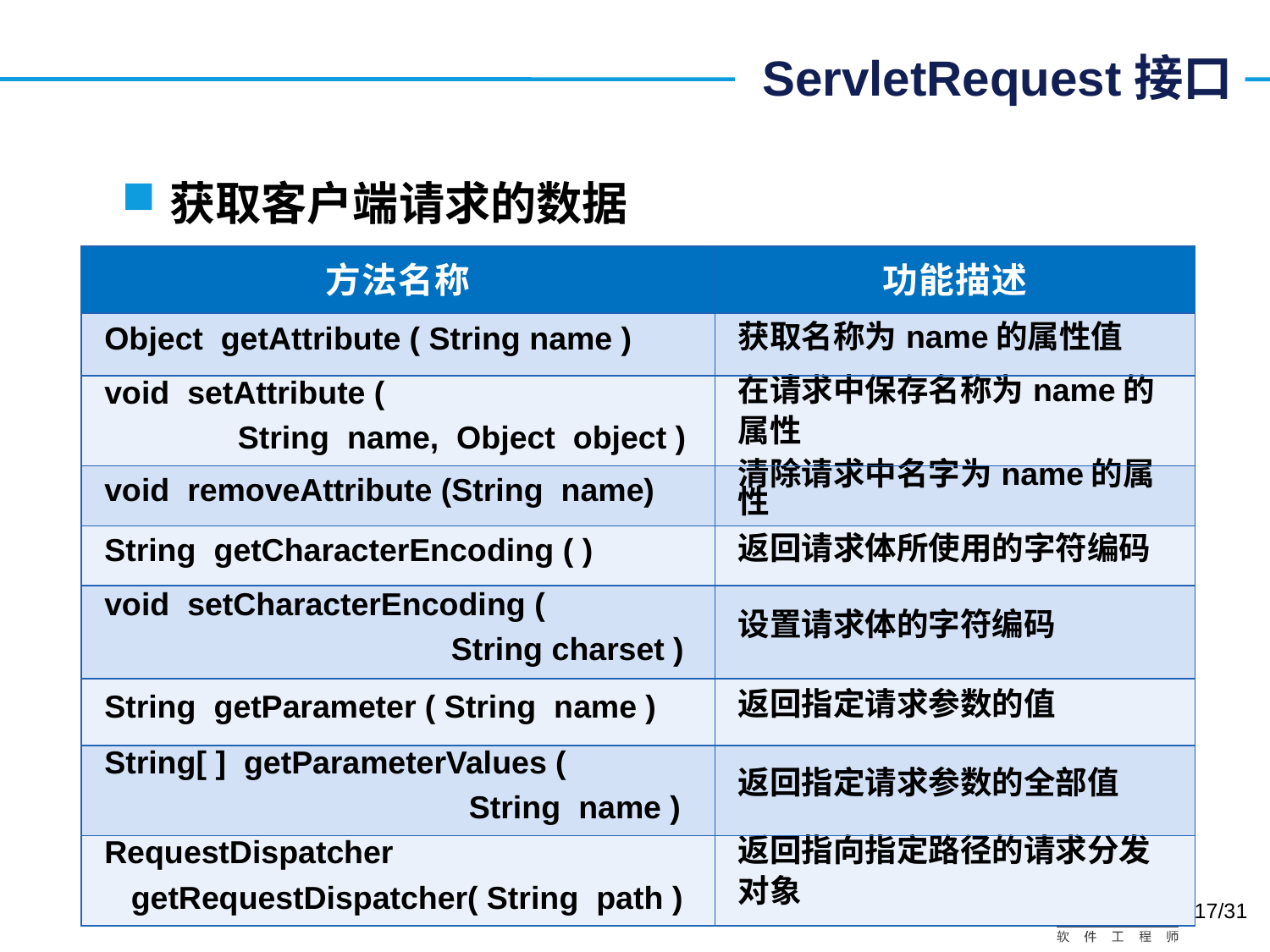

# ServletRequest接口
获取客户端请求的数据
| 方法名称 | 功能描述 |
| --- | --- |
| Object getAttribute ( String name ) | 获取名称为name的属性值 |
| void setAttribute ( String  name, Object  object ) | 在请求中保存名称为name的 属性 |
| void removeAttribute (String  name) | 清除请求中名字为name的属性 |
| String getCharacterEncoding ( ) | 返回请求体所使用的字符编码 |
| void setCharacterEncoding ( String charset ) | 设置请求体的字符编码 |
| String getParameter ( String name ) | 返回指定请求参数的值 |
| String[ ] getParameterValues ( String name ) | 返回指定请求参数的全部值 |
| RequestDispatcher getRequestDispatcher( String path ) | 返回指向指定路径的请求分发 对象 |
17/31